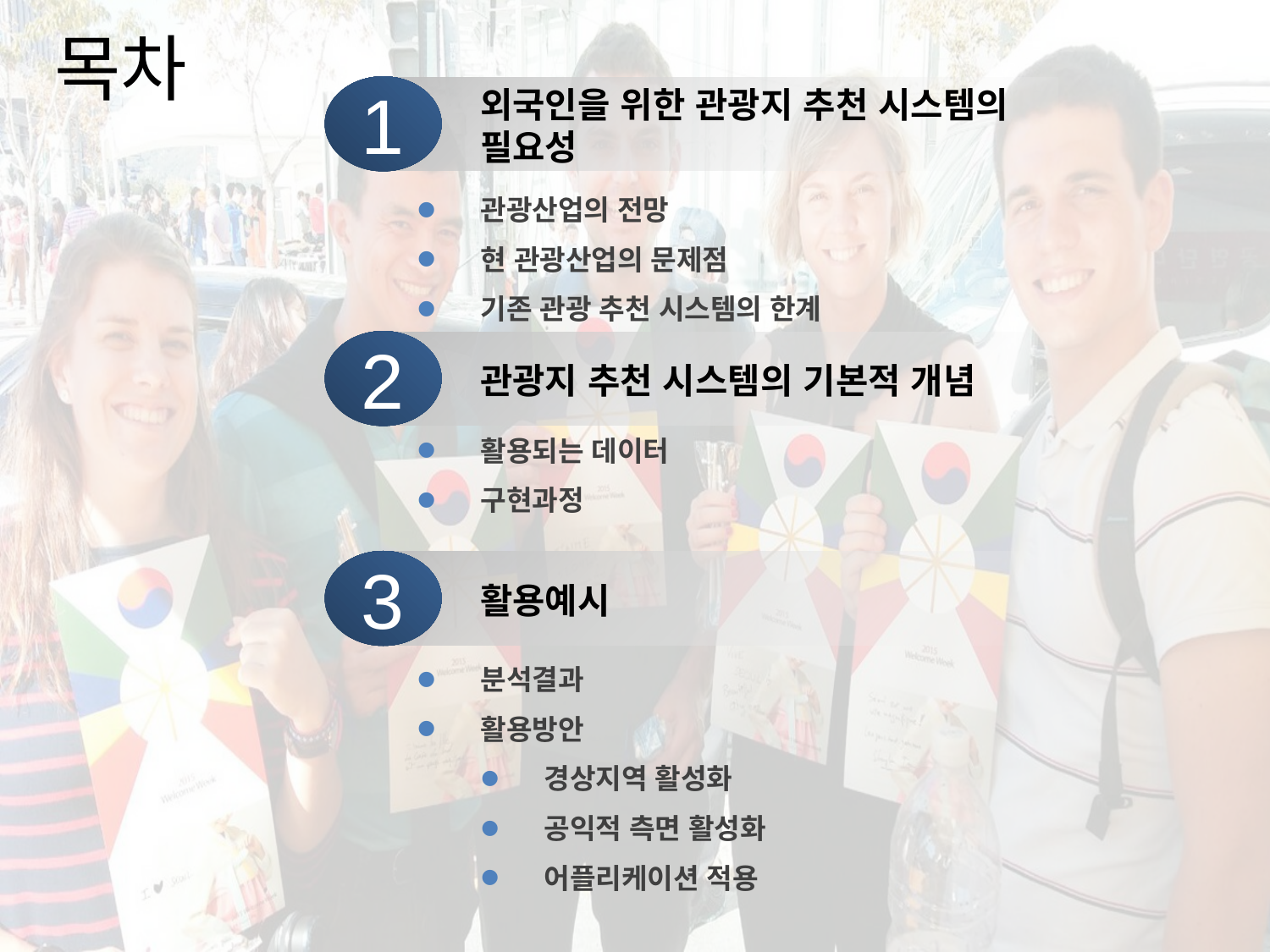

목차
외국인을 위한 관광지 추천 시스템의 필요성
1

관광산업의 전망
현 관광산업의 문제점
기존 관광 추천 시스템의 한계
2

관광지 추천 시스템의 기본적 개념
활용되는 데이터
구현과정

3

활용예시
분석결과
활용방안
경상지역 활성화
공익적 측면 활성화
어플리케이션 적용